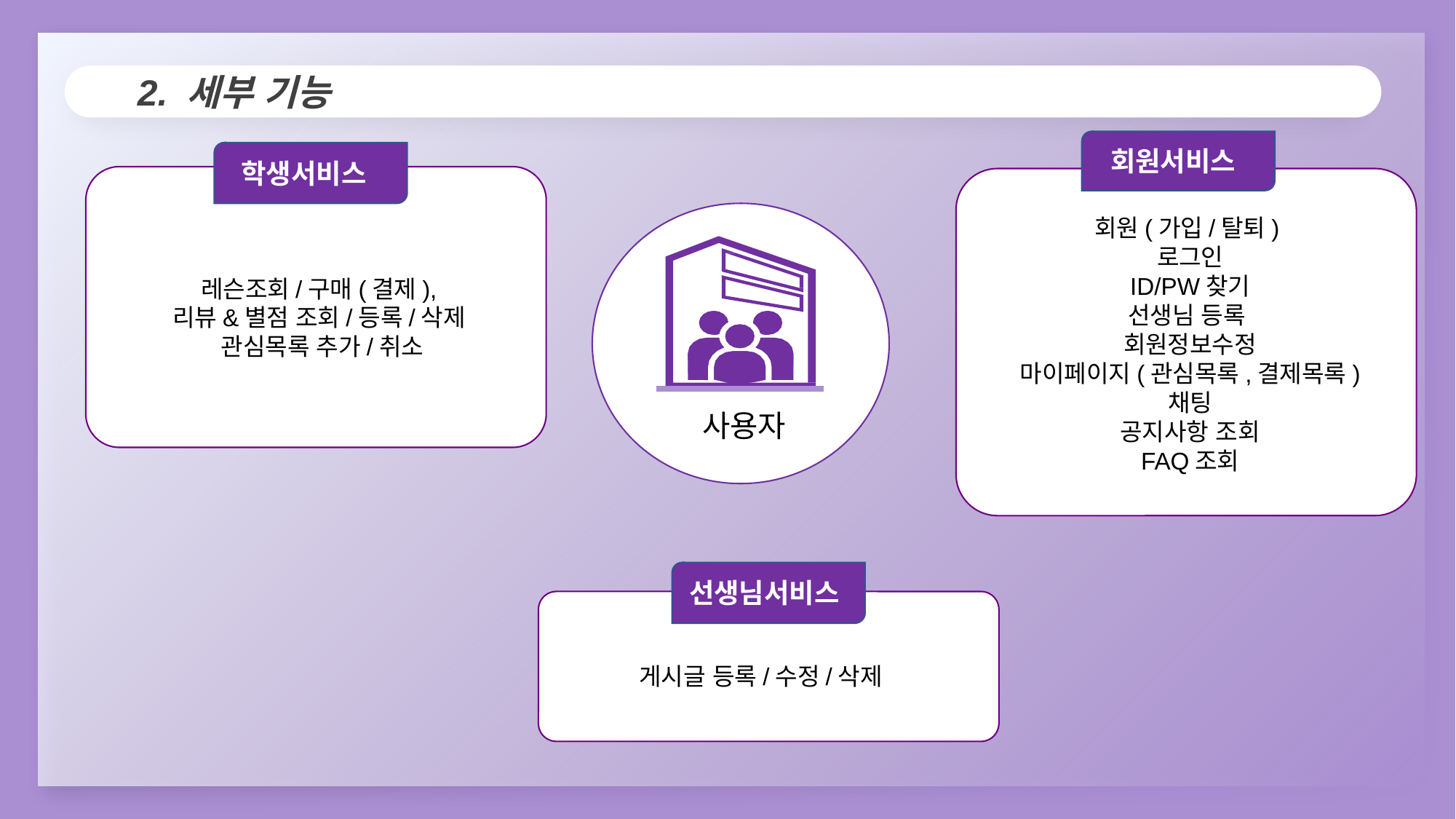

2. 세부 기능

회원서비스

 학생서비스

회원(가입/탈퇴)
로그인
ID/PW찾기
선생님 등록
회원정보수정
마이페이지(관심목록,결제목록)
채팅
공지사항 조회
FAQ조회

레슨조회/구매(결제),
리뷰&별점 조회/등록/삭제
관심목록 추가/취소
사용자

선생님서비스

게시글 등록/수정/삭제